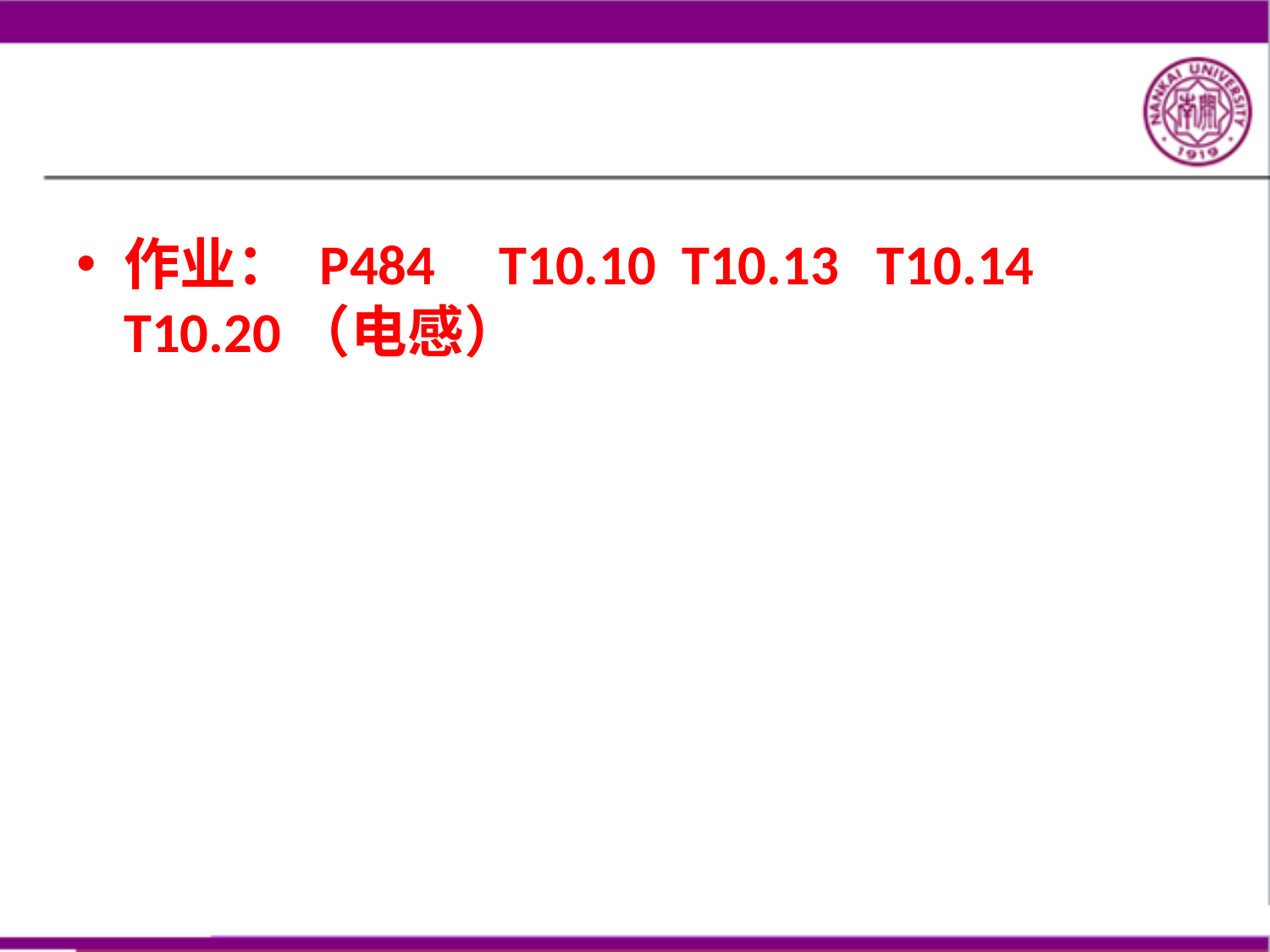

#
作业： P484     T10.10  T10.13   T10.14  T10.20（电感）